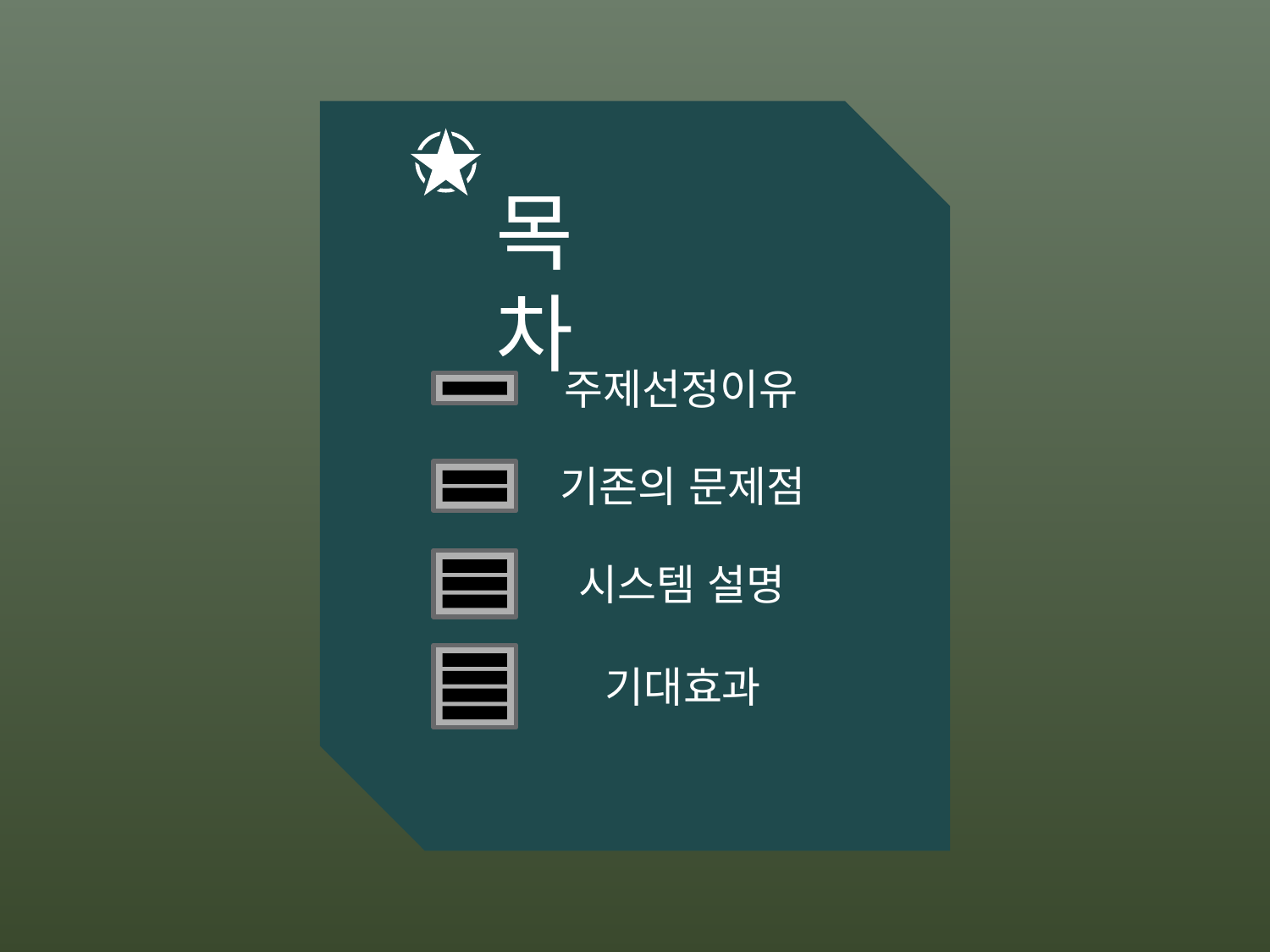

목차
주제선정이유

기존의 문제점

시스템 설명

기대효과